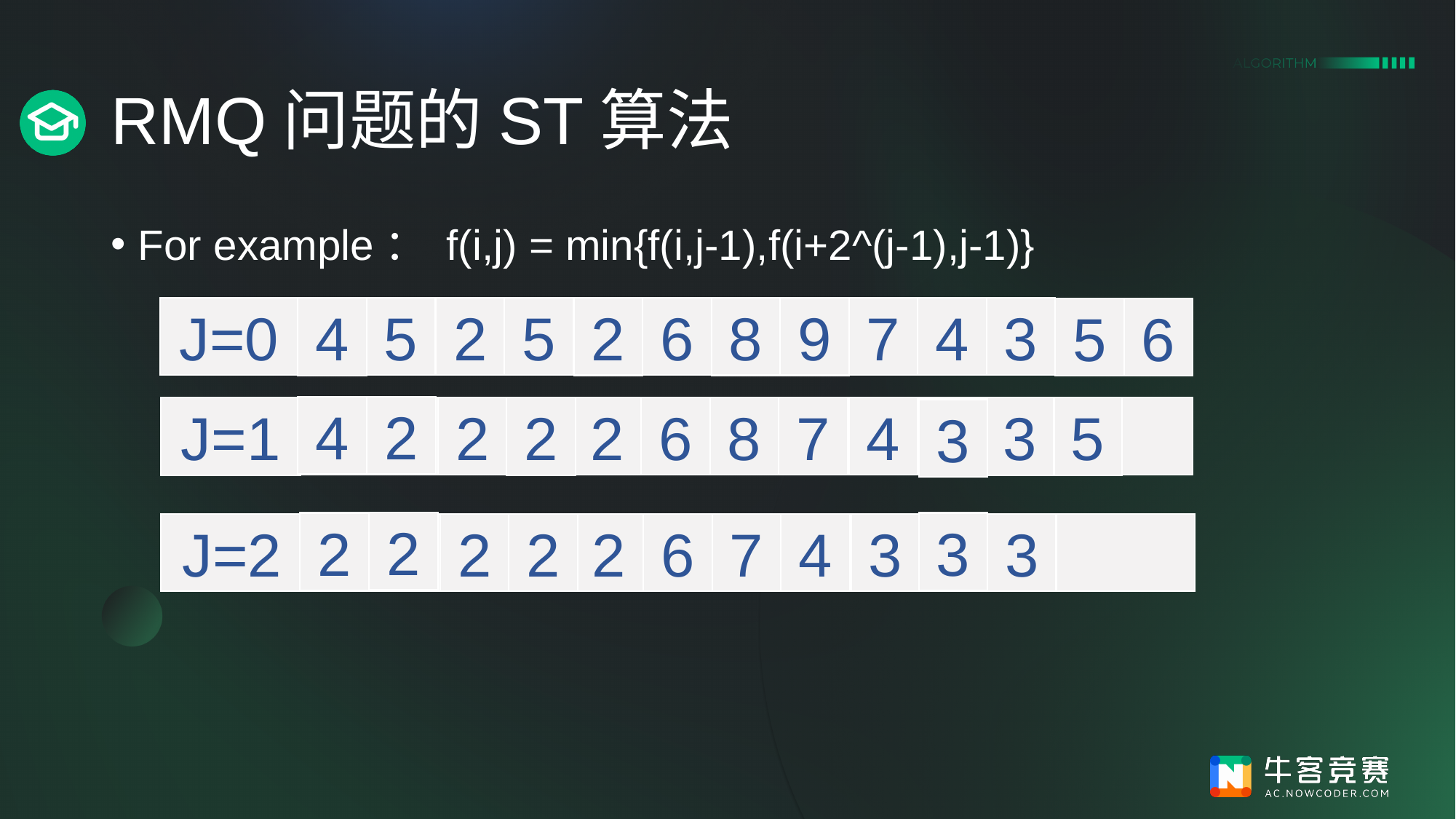

# RMQ问题的ST算法
For example： f(i,j) = min{f(i,j-1),f(i+2^(j-1),j-1)}

J=0
5
6
7
4
3
4
2
5
2
8
9
5
6

2
4
2
2
8

6
7
4
J=1
2
3
5
3
2
2
3
2
2
7

6
4
3
J=2
2
3